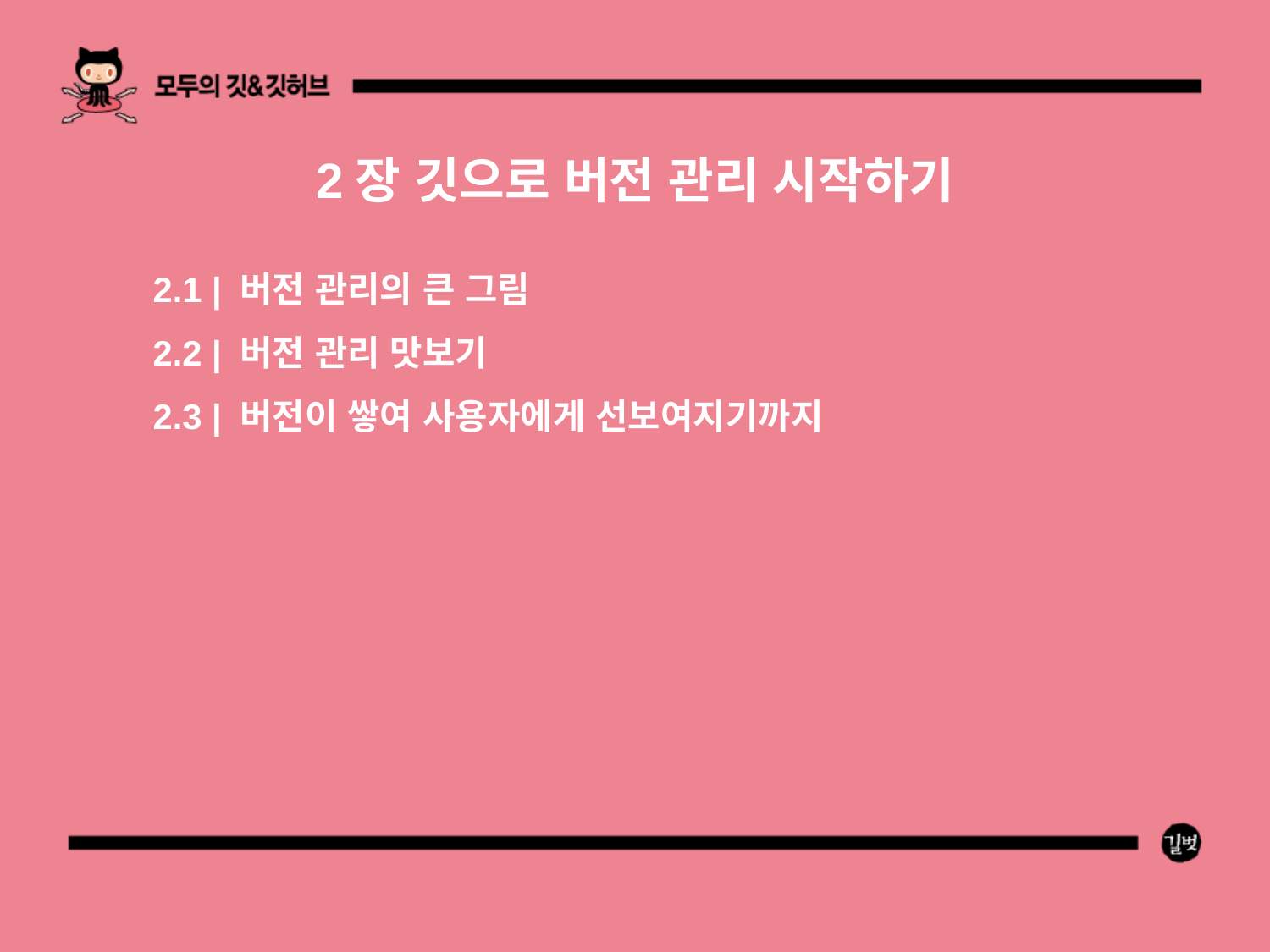

2장 깃으로 버전 관리 시작하기
2.1 | 버전 관리의 큰 그림
2.2 | 버전 관리 맛보기
2.3 | 버전이 쌓여 사용자에게 선보여지기까지